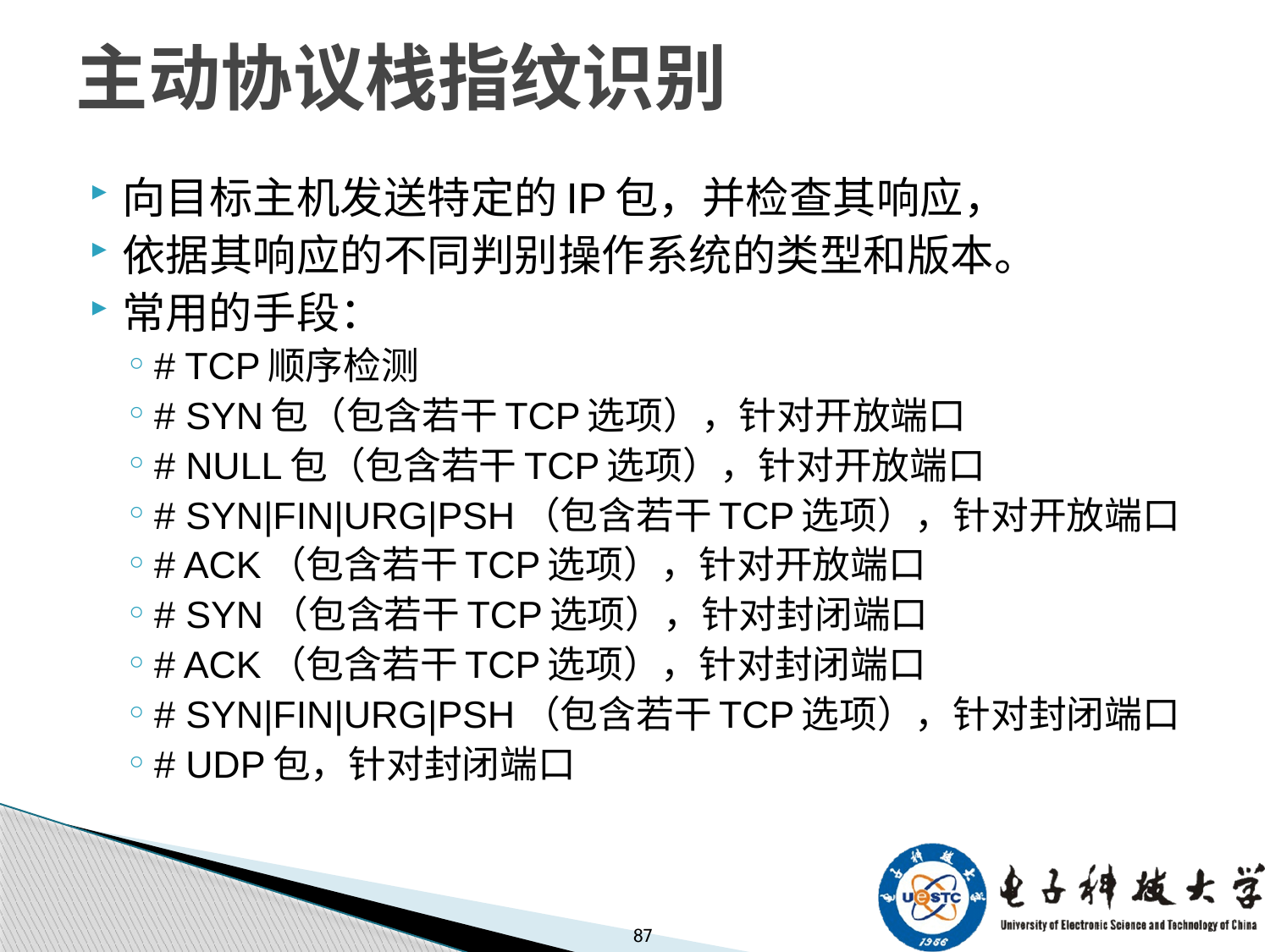

# 主动协议栈指纹识别
向目标主机发送特定的IP包，并检查其响应，
依据其响应的不同判别操作系统的类型和版本。
常用的手段：
# TCP顺序检测
# SYN包（包含若干TCP选项），针对开放端口
# NULL包（包含若干TCP选项），针对开放端口
# SYN|FIN|URG|PSH（包含若干TCP选项），针对开放端口
# ACK（包含若干TCP选项），针对开放端口
# SYN（包含若干TCP选项），针对封闭端口
# ACK（包含若干TCP选项），针对封闭端口
# SYN|FIN|URG|PSH（包含若干TCP选项），针对封闭端口
# UDP包，针对封闭端口
87